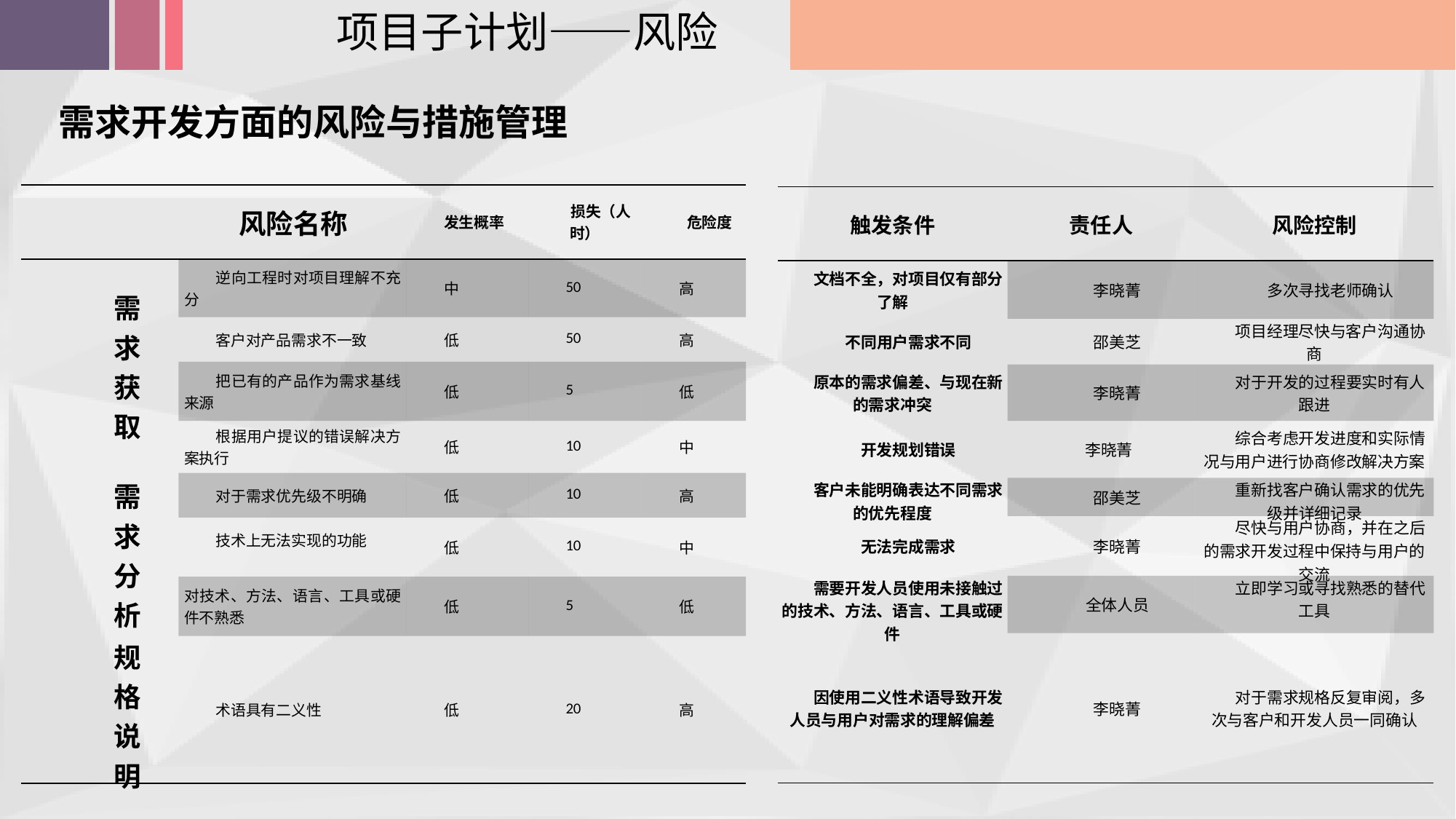

项目子计划——风险
需求开发方面的风险与措施管理
|  | 风险名称 | 发生概率 | 损失（人时） | 危险度 |
| --- | --- | --- | --- | --- |
| 需 求 获 取 | 逆向工程时对项目理解不充分 | 中 | 50 | 高 |
|  | 客户对产品需求不一致 | 低 | 50 | 高 |
|  | 把已有的产品作为需求基线来源 | 低 | 5 | 低 |
|  | 根据用户提议的错误解决方案执行 | 低 | 10 | 中 |
| 需 求 分 析 | 对于需求优先级不明确 | 低 | 10 | 高 |
|  | 技术上无法实现的功能 | 低 | 10 | 中 |
|  | 对技术、方法、语言、工具或硬件不熟悉 | 低 | 5 | 低 |
| 规 格 说 明 | 术语具有二义性 | 低 | 20 | 高 |
| 触发条件 | 责任人 | 风险控制 |
| --- | --- | --- |
| 文档不全，对项目仅有部分了解 | 李晓菁 | 多次寻找老师确认 |
| 不同用户需求不同 | 邵美芝 | 项目经理尽快与客户沟通协商 |
| 原本的需求偏差、与现在新的需求冲突 | 李晓菁 | 对于开发的过程要实时有人跟进 |
| 开发规划错误 | 李晓菁 | 综合考虑开发进度和实际情况与用户进行协商修改解决方案 |
| 客户未能明确表达不同需求的优先程度 | 邵美芝 | 重新找客户确认需求的优先级并详细记录 |
| 无法完成需求 | 李晓菁 | 尽快与用户协商，并在之后的需求开发过程中保持与用户的交流 |
| 需要开发人员使用未接触过的技术、方法、语言、工具或硬件 | 全体人员 | 立即学习或寻找熟悉的替代工具 |
| 因使用二义性术语导致开发人员与用户对需求的理解偏差 | 李晓菁 | 对于需求规格反复审阅，多次与客户和开发人员一同确认 |